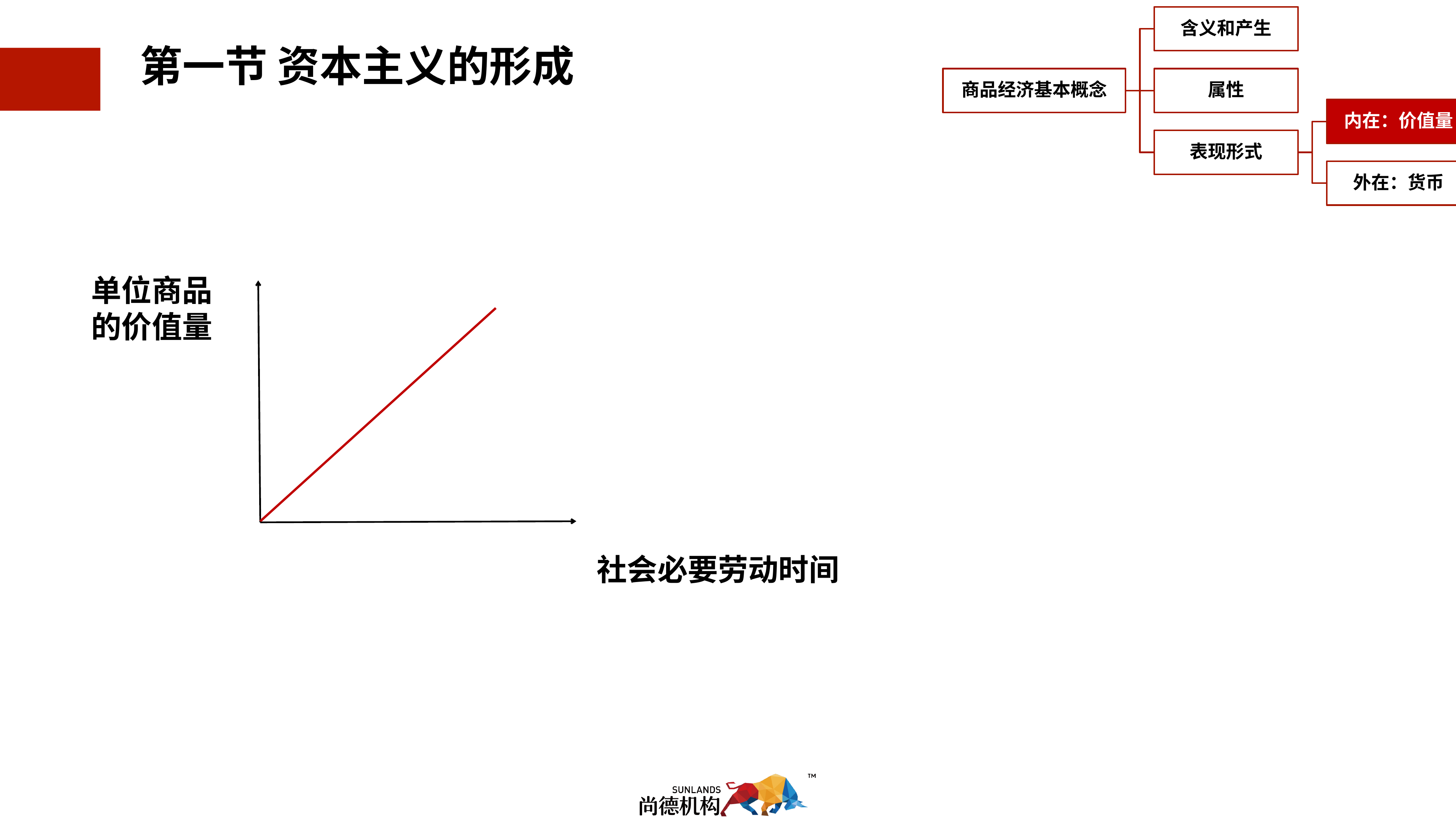

商品经济基本概念
含义和产生
属性
表现形式
内在：价值量
外在：货币
第一节 资本主义的形成
单位商品
的价值量
社会必要劳动时间